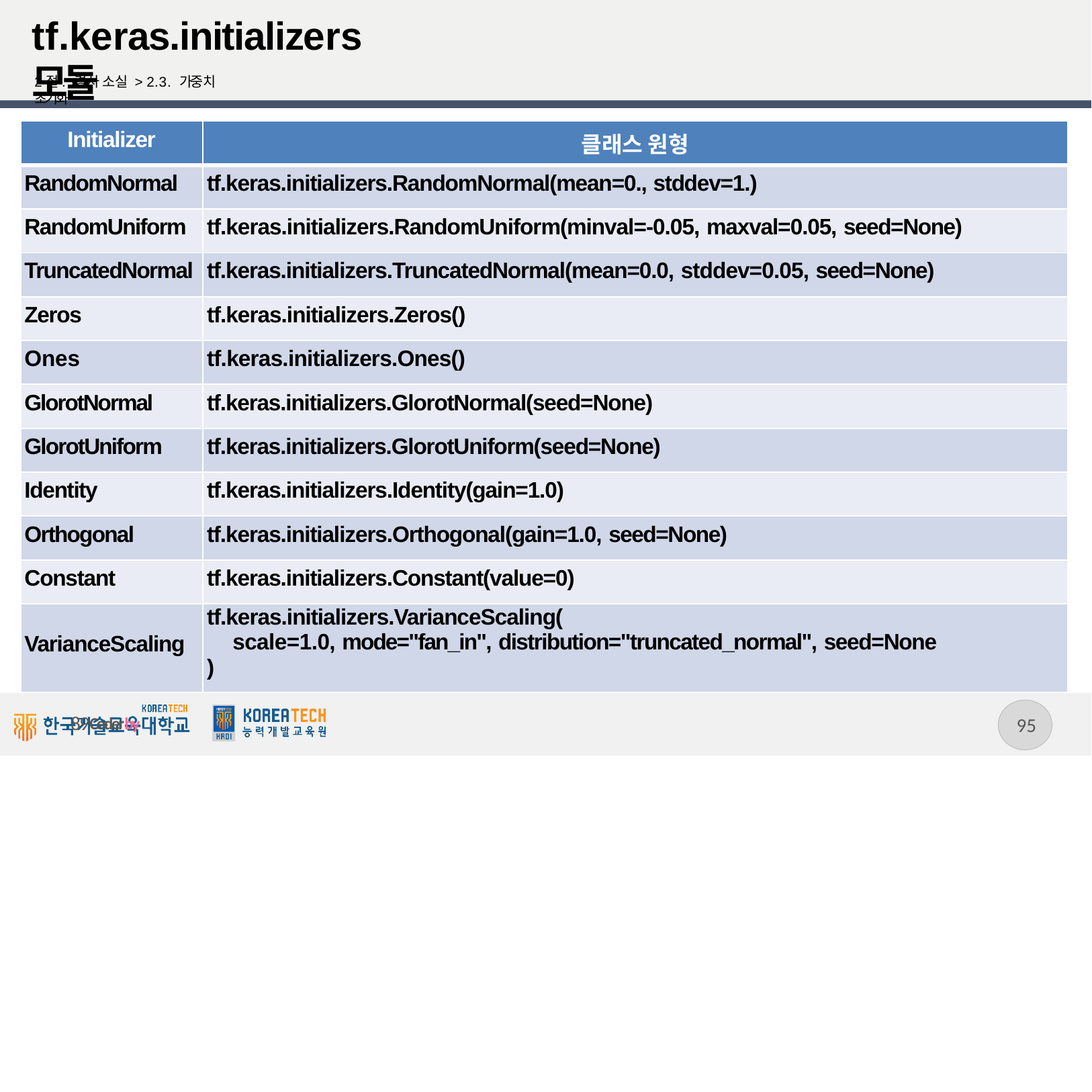

# tf.keras.initializers 모듈
2절. 경사 소실 > 2.3. 가중치 초기화
| Initializer | 클래스 원형 |
| --- | --- |
| RandomNormal | tf.keras.initializers.RandomNormal(mean=0., stddev=1.) |
| RandomUniform | tf.keras.initializers.RandomUniform(minval=-0.05, maxval=0.05, seed=None) |
| TruncatedNormal | tf.keras.initializers.TruncatedNormal(mean=0.0, stddev=0.05, seed=None) |
| Zeros | tf.keras.initializers.Zeros() |
| Ones | tf.keras.initializers.Ones() |
| GlorotNormal | tf.keras.initializers.GlorotNormal(seed=None) |
| GlorotUniform | tf.keras.initializers.GlorotUniform(seed=None) |
| Identity | tf.keras.initializers.Identity(gain=1.0) |
| Orthogonal | tf.keras.initializers.Orthogonal(gain=1.0, seed=None) |
| Constant | tf.keras.initializers.Constant(value=0) |
| VarianceScaling | tf.keras.initializers.VarianceScaling( scale=1.0, mode="fan\_in", distribution="truncated\_normal", seed=None ) |
95
89Coderby